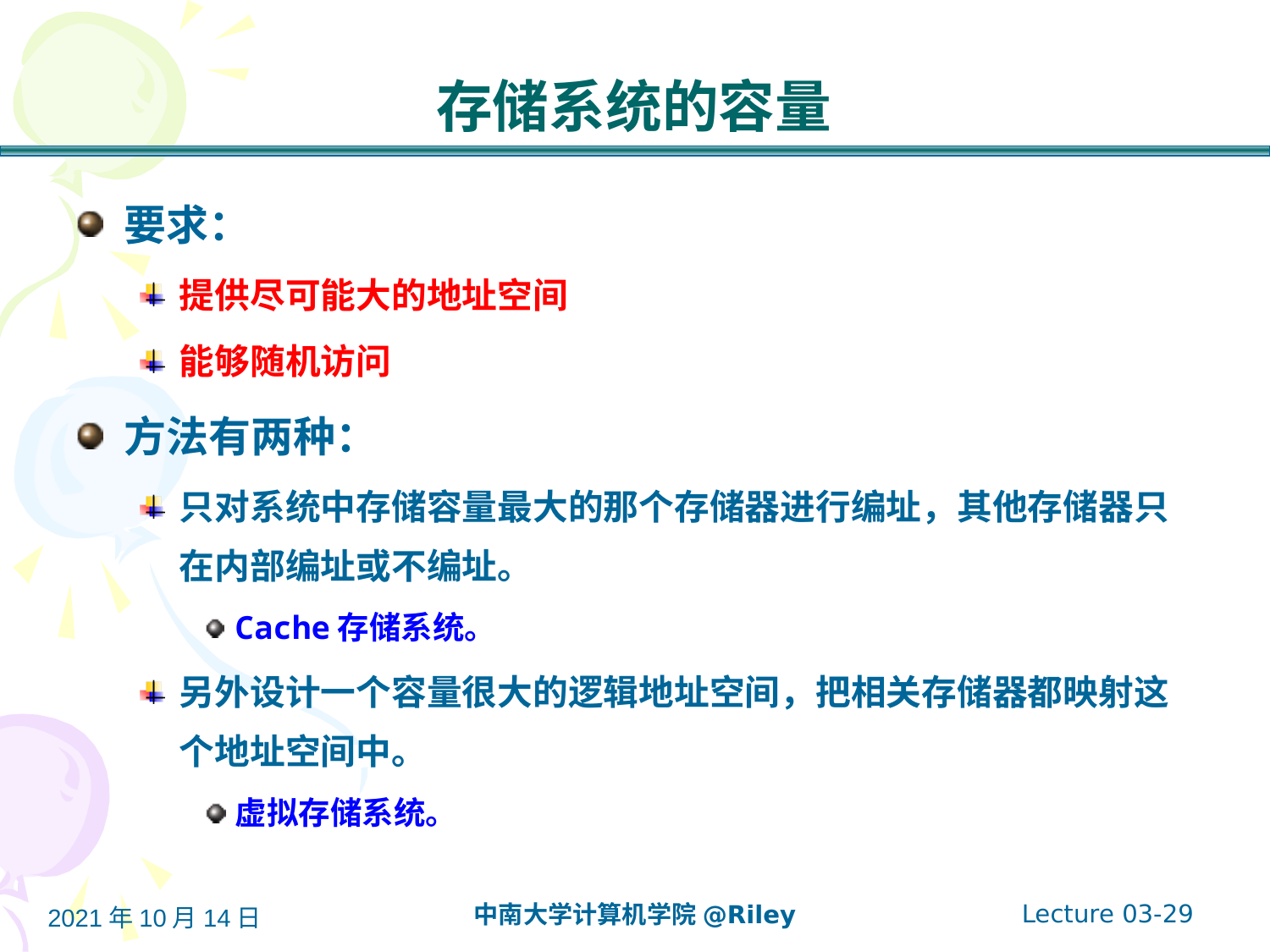

# 存储系统的容量
要求：
提供尽可能大的地址空间
能够随机访问
方法有两种：
只对系统中存储容量最大的那个存储器进行编址，其他存储器只在内部编址或不编址。
Cache存储系统。
另外设计一个容量很大的逻辑地址空间，把相关存储器都映射这个地址空间中。
虚拟存储系统。
Lecture 03-29
中南大学计算机学院@Riley
2021年10月14日